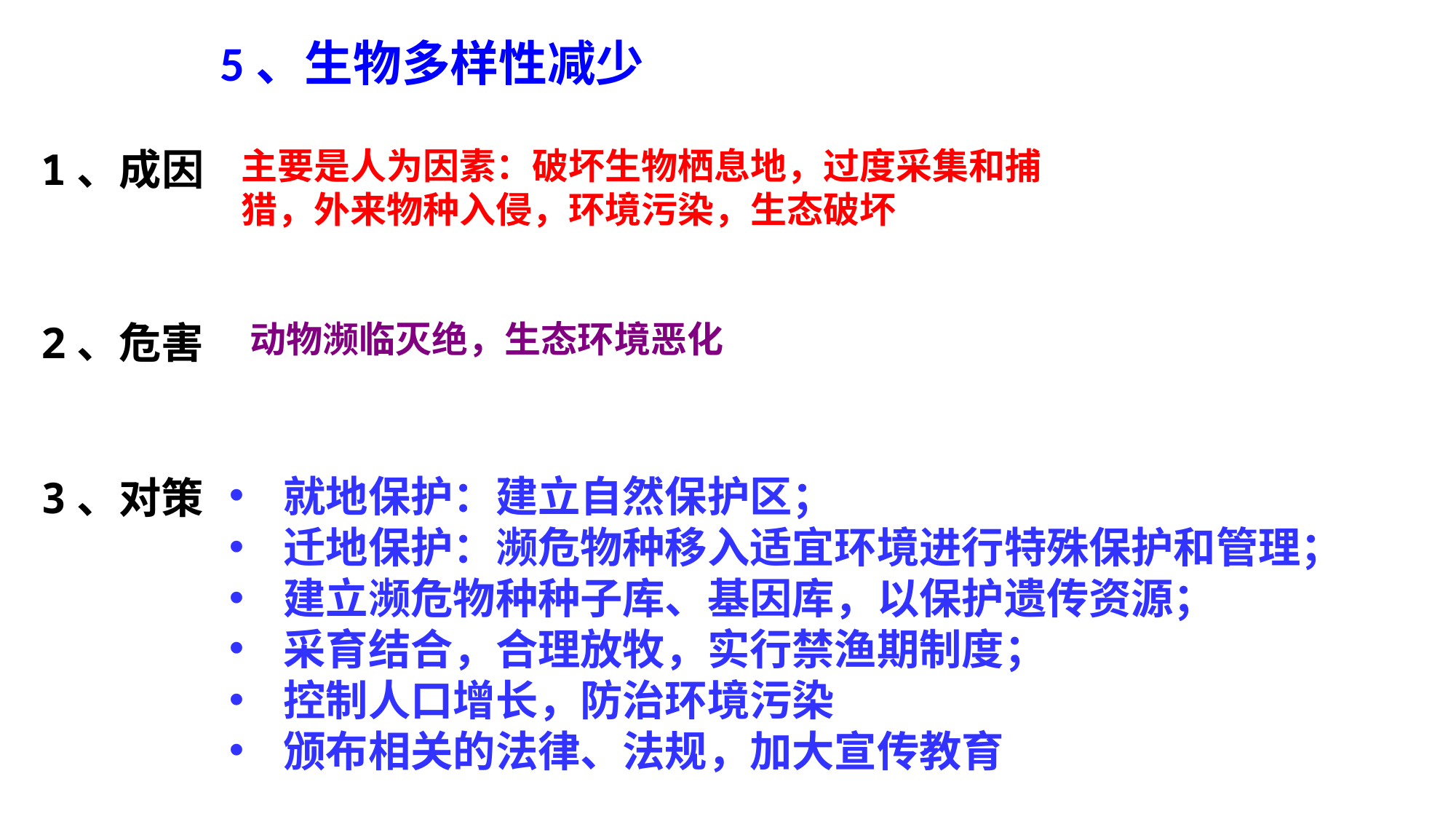

5、生物多样性减少
1、成因
主要是人为因素：破坏生物栖息地，过度采集和捕猎，外来物种入侵，环境污染，生态破坏

动物濒临灭绝，生态环境恶化
2、危害
就地保护：建立自然保护区；
迁地保护：濒危物种移入适宜环境进行特殊保护和管理；
建立濒危物种种子库、基因库，以保护遗传资源；
采育结合，合理放牧，实行禁渔期制度；
控制人口增长，防治环境污染
颁布相关的法律、法规，加大宣传教育

3、对策